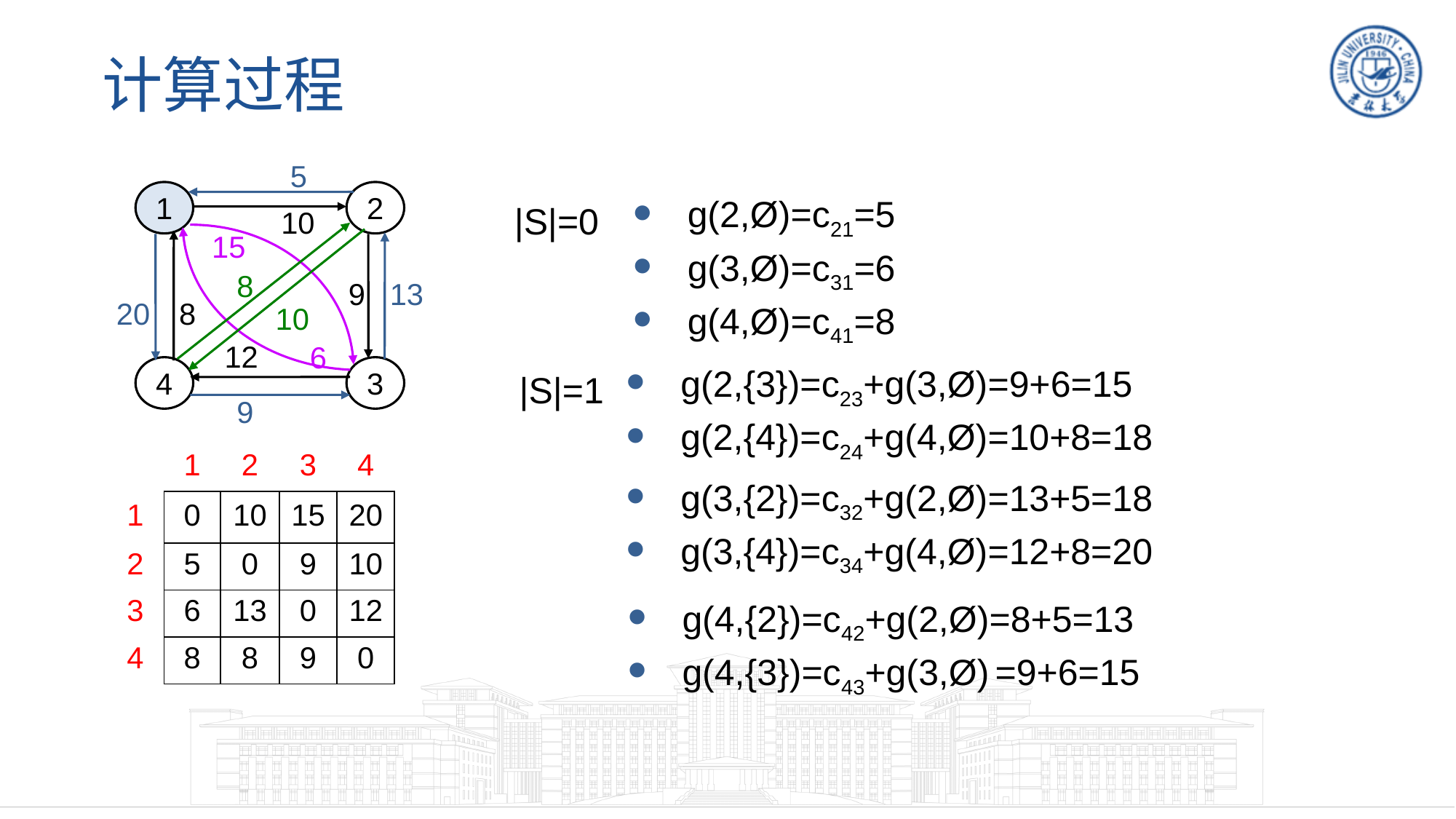

# 计算过程
5

10

1
2
4
3

8
10

15

6

8

20

13

9
12

9

g(2,Ø)=c21=5
g(3,Ø)=c31=6
g(4,Ø)=c41=8
|S|=0
g(2,{3})=c23+g(3,Ø)=9+6=15
g(2,{4})=c24+g(4,Ø)=10+8=18
|S|=1
|  | 1 | 2 | 3 | 4 |
| --- | --- | --- | --- | --- |
| 1 | 0 | 10 | 15 | 20 |
| 2 | 5 | 0 | 9 | 10 |
| 3 | 6 | 13 | 0 | 12 |
| 4 | 8 | 8 | 9 | 0 |
g(3,{2})=c32+g(2,Ø)=13+5=18
g(3,{4})=c34+g(4,Ø)=12+8=20
g(4,{2})=c42+g(2,Ø)=8+5=13
g(4,{3})=c43+g(3,Ø) =9+6=15
34